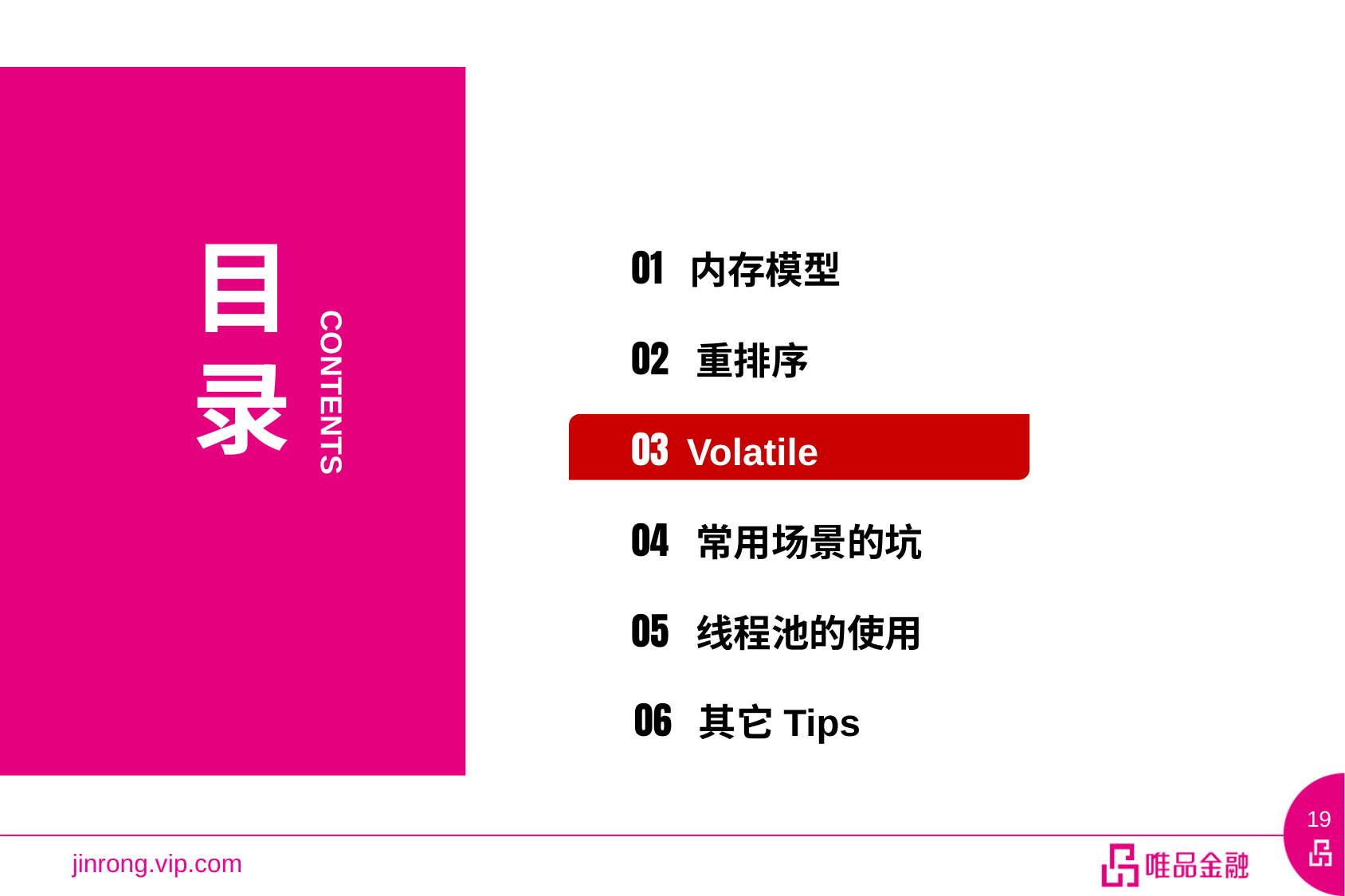

目
录
CONTENTS
01  内存模型
02  重排序
03  Volatile

04  常用场景的坑
05  线程池的使用
06  其它Tips